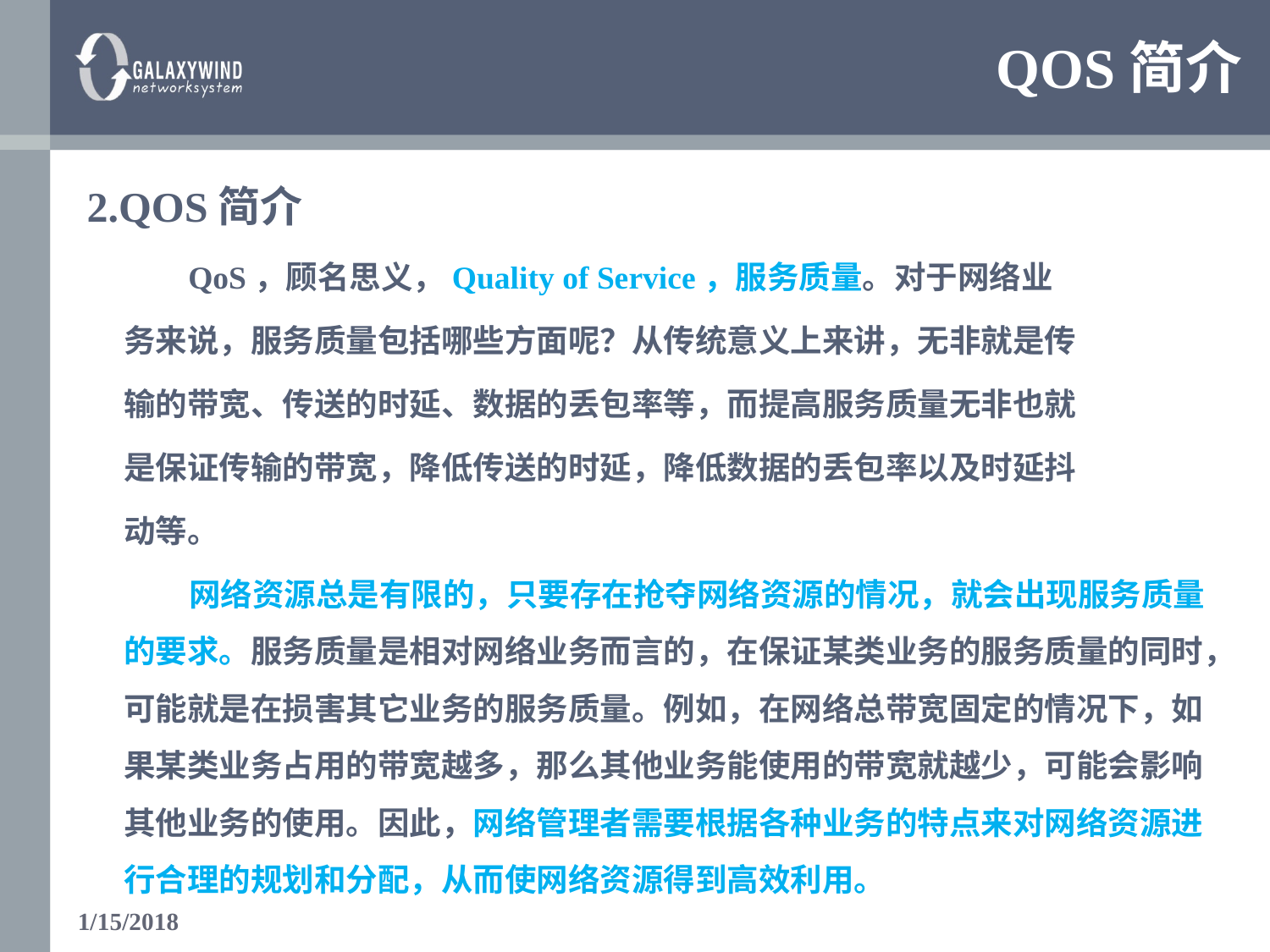

# QOS简介
 2.QOS简介
	        QoS，顾名思义，Quality of Service，服务质量。对于网络业
	务来说，服务质量包括哪些方面呢？从传统意义上来讲，无非就是传
	输的带宽、传送的时延、数据的丢包率等，而提高服务质量无非也就
	是保证传输的带宽，降低传送的时延，降低数据的丢包率以及时延抖
	动等。
	        网络资源总是有限的，只要存在抢夺网络资源的情况，就会出现服务质量的要求。服务质量是相对网络业务而言的，在保证某类业务的服务质量的同时，可能就是在损害其它业务的服务质量。例如，在网络总带宽固定的情况下，如果某类业务占用的带宽越多，那么其他业务能使用的带宽就越少，可能会影响其他业务的使用。因此，网络管理者需要根据各种业务的特点来对网络资源进行合理的规划和分配，从而使网络资源得到高效利用。
1/15/2018